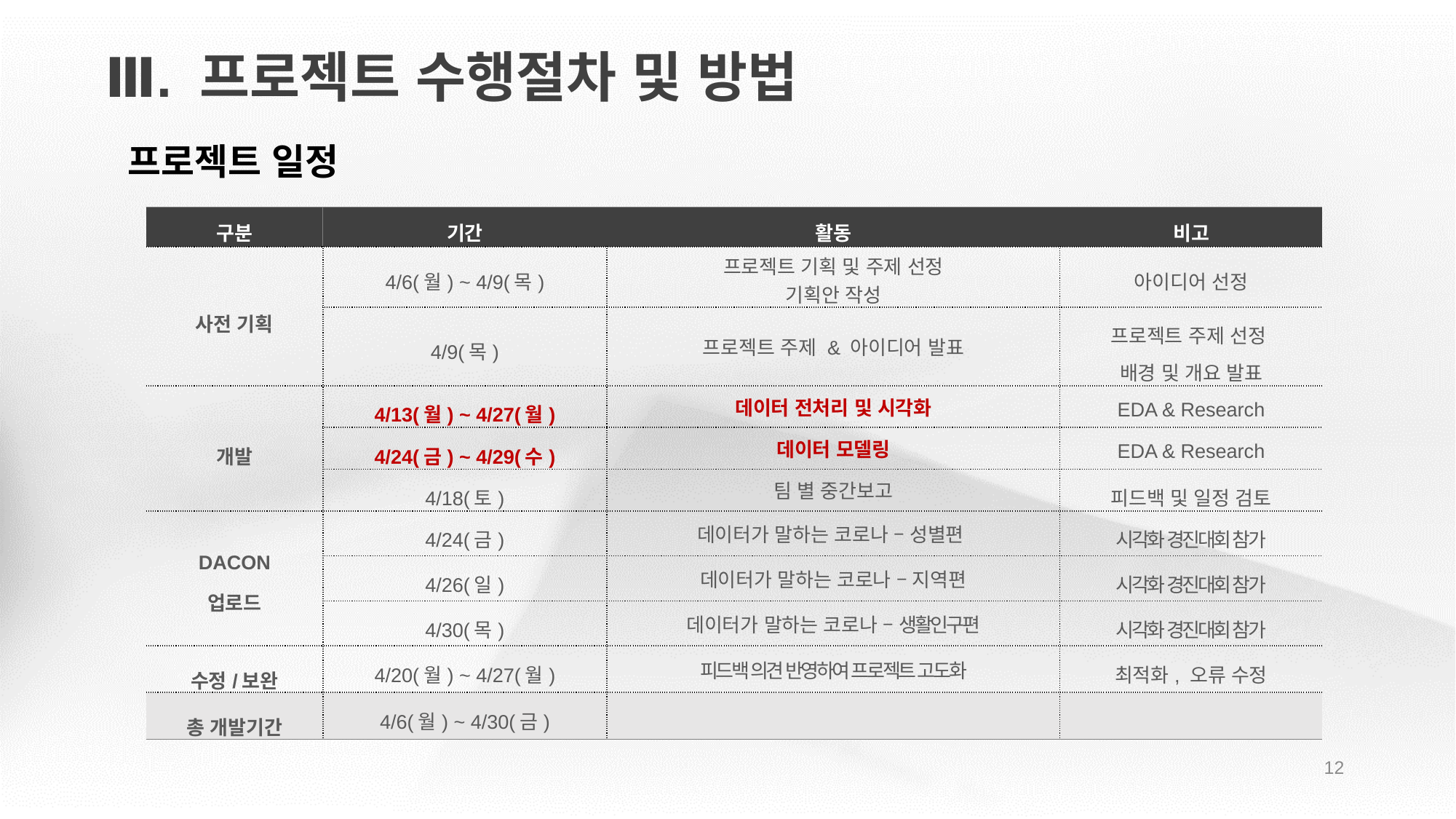

Ⅲ. 프로젝트 수행절차 및 방법
프로젝트 일정
| 구분 | 기간 | 활동 | 비고 |
| --- | --- | --- | --- |
| 사전 기획 | 4/6(월) ~ 4/9(목) | 프로젝트 기획 및 주제 선정 기획안 작성 | 아이디어 선정 |
|  | 4/9(목) | 프로젝트 주제 & 아이디어 발표 | 프로젝트 주제 선정 배경 및 개요 발표 |
| 개발 | 4/13(월) ~ 4/27(월) | 데이터 전처리 및 시각화 | EDA & Research |
|  | 4/24(금) ~ 4/29(수) | 데이터 모델링 | EDA & Research |
|  | 4/18(토) | 팀 별 중간보고 | 피드백 및 일정 검토 |
| DACON 업로드 | 4/24(금) | 데이터가 말하는 코로나 – 성별편 | 시각화 경진대회 참가 |
|  | 4/26(일) | 데이터가 말하는 코로나 – 지역편 | 시각화 경진대회 참가 |
|  | 4/30(목) | 데이터가 말하는 코로나 – 생활인구편 | 시각화 경진대회 참가 |
| 수정/보완 | 4/20(월) ~ 4/27(월) | 피드백 의견 반영하여 프로젝트 고도화 | 최적화, 오류 수정 |
| 총 개발기간 | 4/6(월) ~ 4/30(금) |  |  |
12